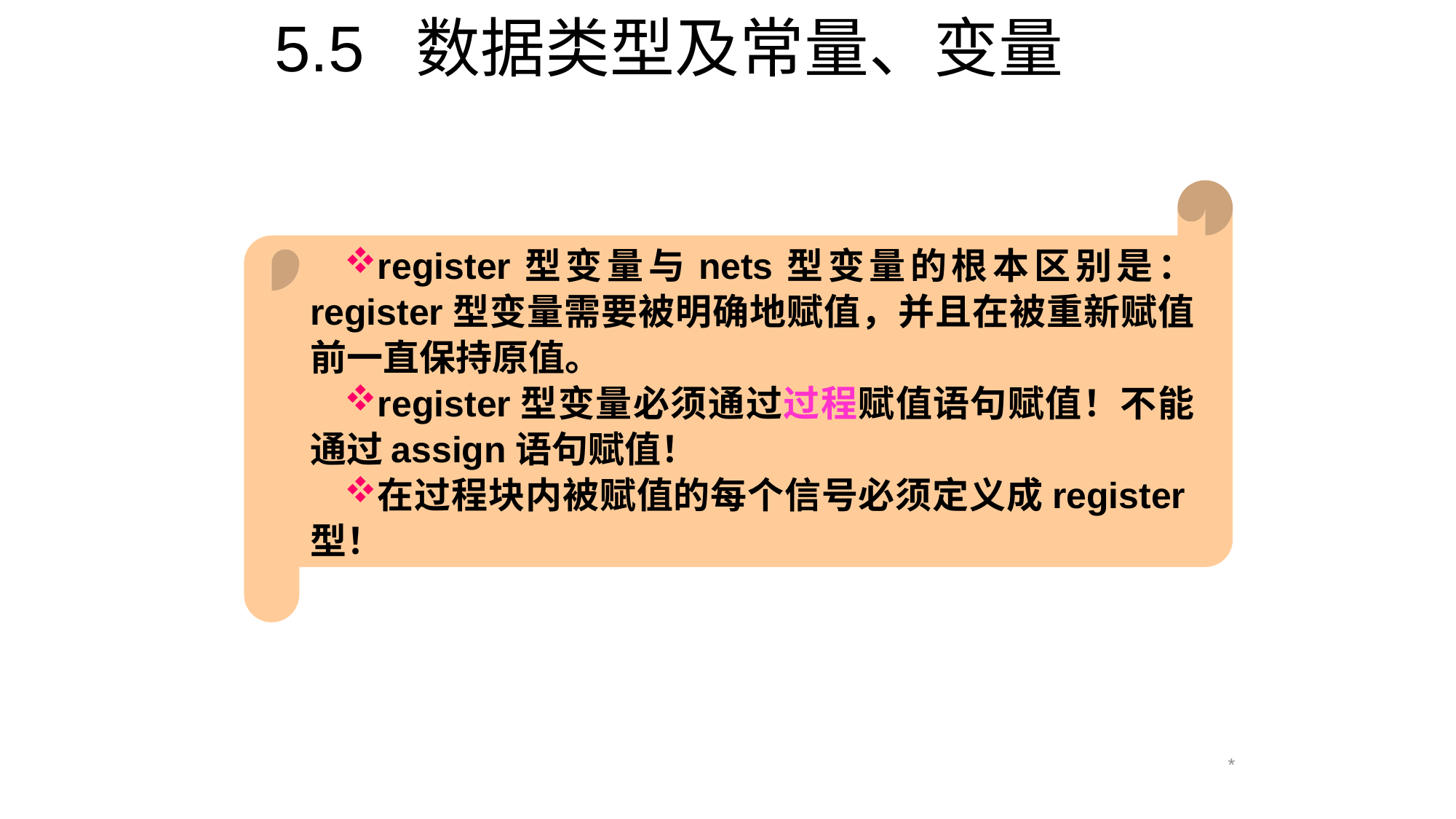

# 5.5  数据类型及常量、变量
register型变量与nets型变量的根本区别是： register型变量需要被明确地赋值，并且在被重新赋值前一直保持原值。
register型变量必须通过过程赋值语句赋值！不能通过assign语句赋值！
在过程块内被赋值的每个信号必须定义成register型！
*